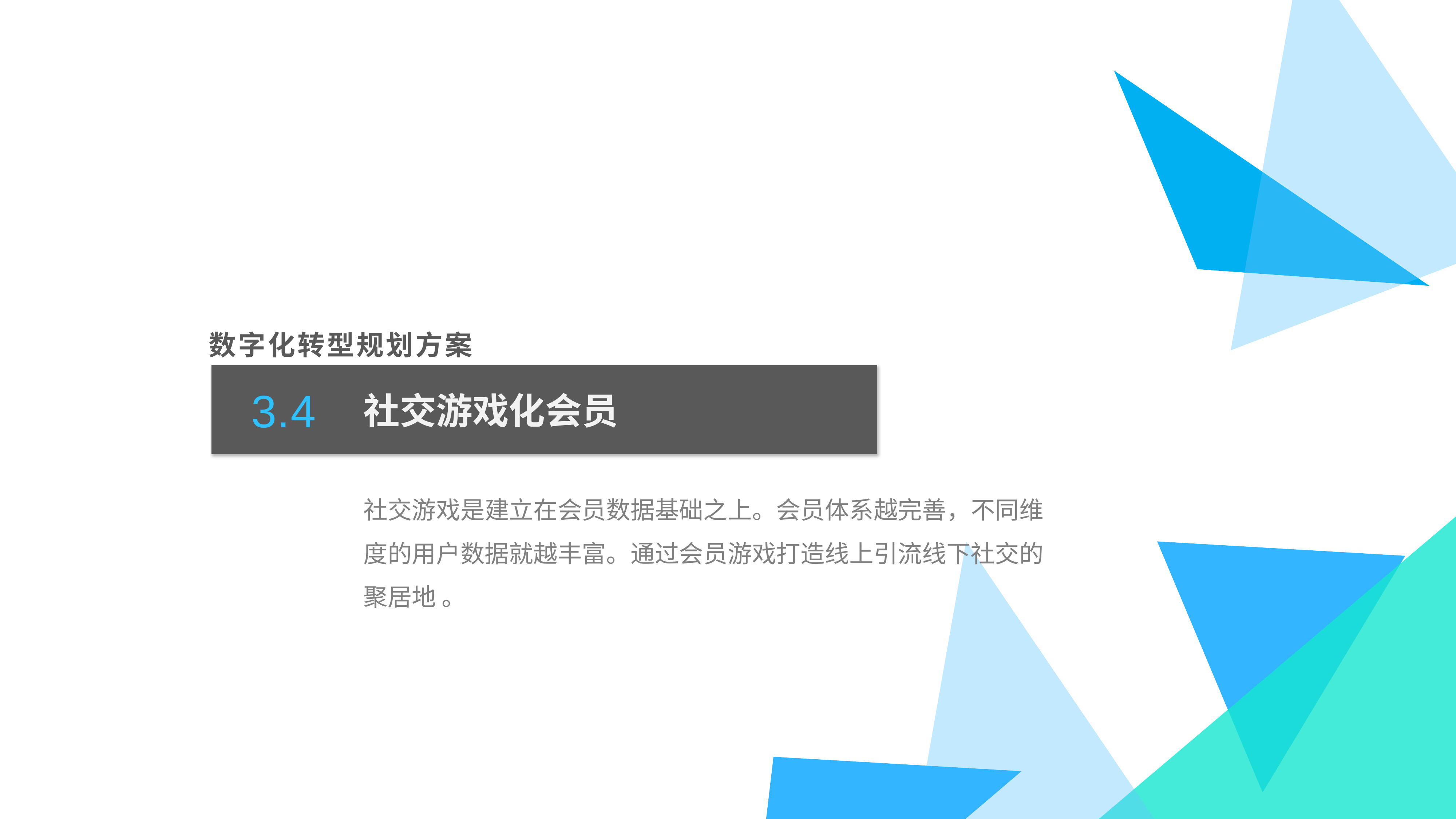

数字化转型规划方案

3.4
# 社交游戏化会员
社交游戏是建立在会员数据基础之上。会员体系越完善，不同维度的用户数据就越丰富。通过会员游戏打造线上引流线下社交的聚居地 。